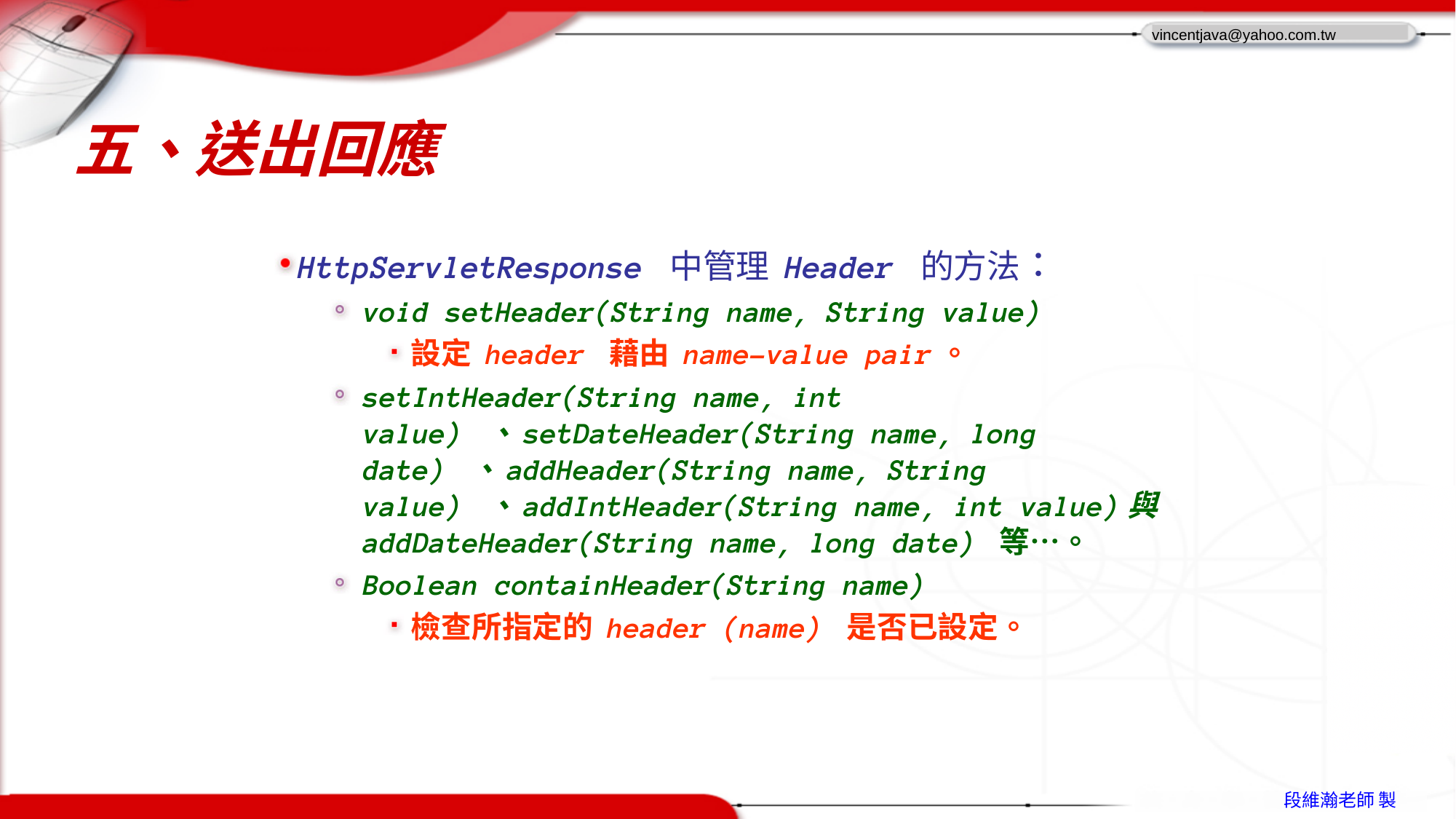

# 五、送出回應
HttpServletResponse 中管理 Header 的方法：
void setHeader(String name, String value)
設定 header 藉由 name-value pair。
setIntHeader(String name, int value) 、setDateHeader(String name, long date) 、addHeader(String name, String value) 、addIntHeader(String name, int value)與addDateHeader(String name, long date) 等…。
Boolean containHeader(String name)
檢查所指定的 header (name) 是否已設定。